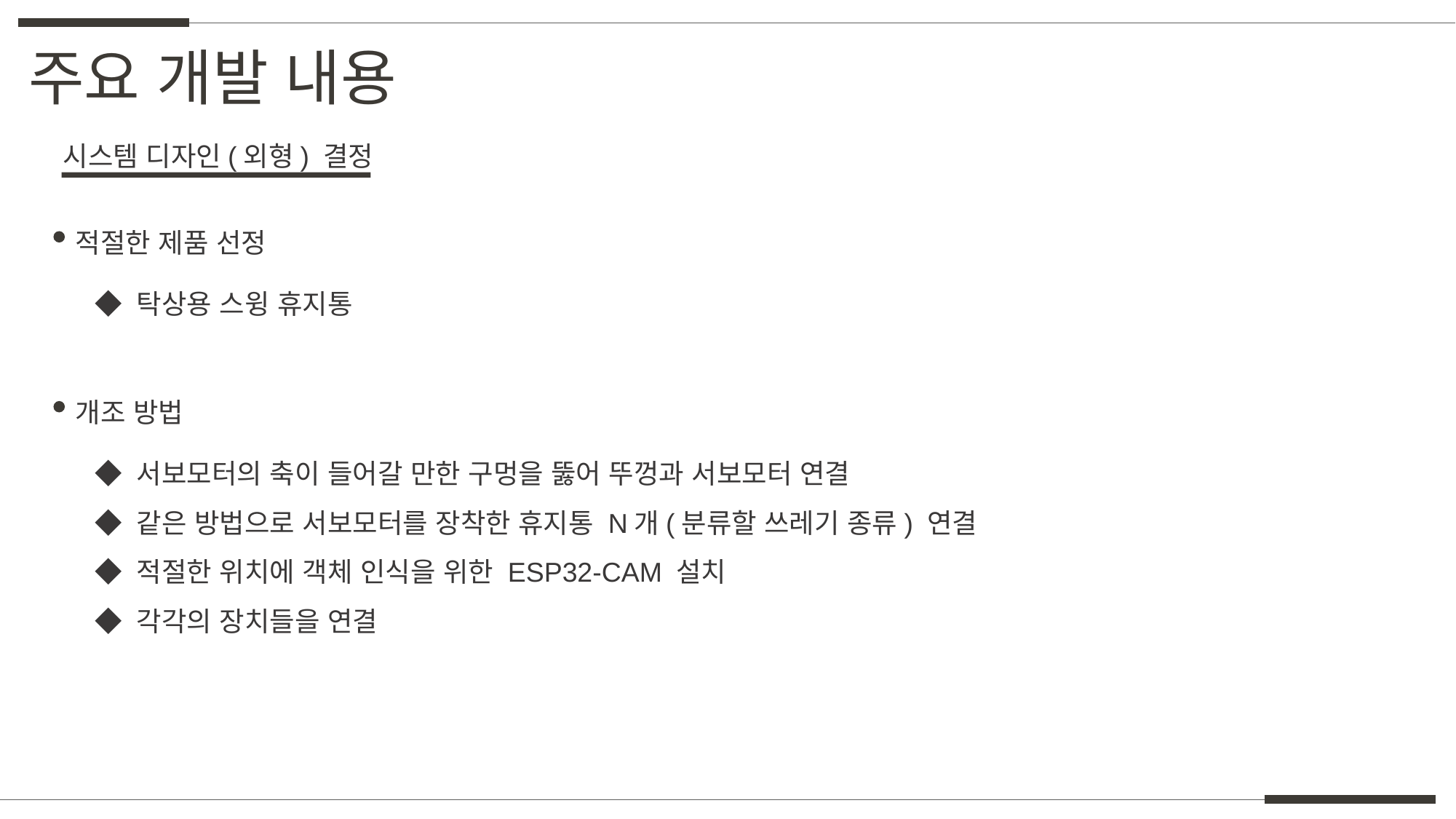

주요 개발 내용
시스템 디자인(외형) 결정

적절한 제품 선정

◆ 탁상용 스윙 휴지통
개조 방법

◆ 서보모터의 축이 들어갈 만한 구멍을 뚫어 뚜껑과 서보모터 연결
◆ 같은 방법으로 서보모터를 장착한 휴지통 N개(분류할 쓰레기 종류) 연결
◆ 적절한 위치에 객체 인식을 위한 ESP32-CAM 설치
◆ 각각의 장치들을 연결